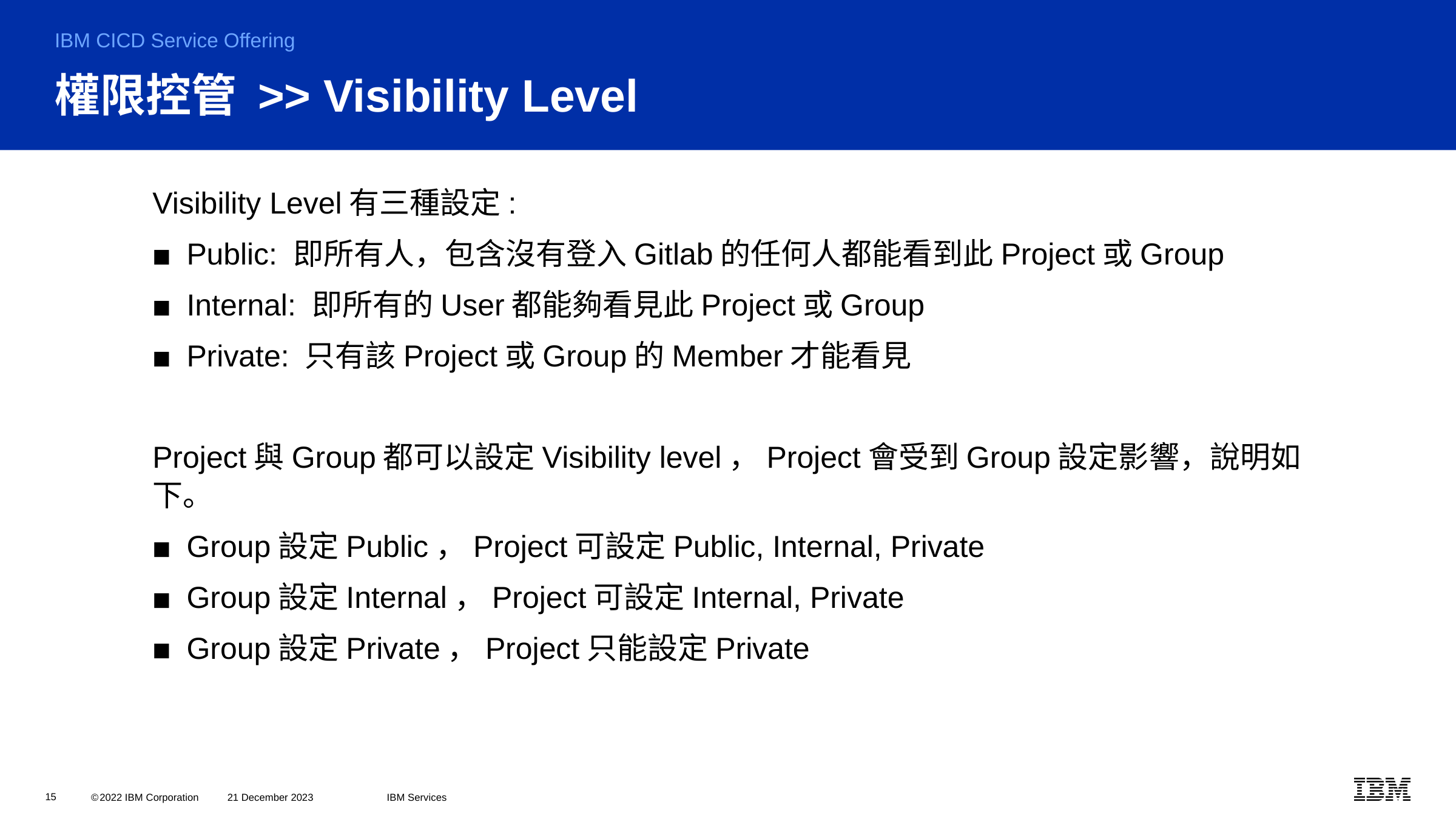

IBM CICD Service Offering
# 權限控管 >> Visibility Level
Visibility Level有三種設定:
Public: 即所有人，包含沒有登入Gitlab的任何人都能看到此Project或Group
Internal: 即所有的User都能夠看見此Project或Group
Private: 只有該Project或Group的Member才能看見

Project與Group都可以設定Visibility level，Project會受到Group設定影響，說明如下。
Group設定Public，Project可設定Public, Internal, Private
Group設定Internal，Project可設定Internal, Private
Group設定Private，Project只能設定Private